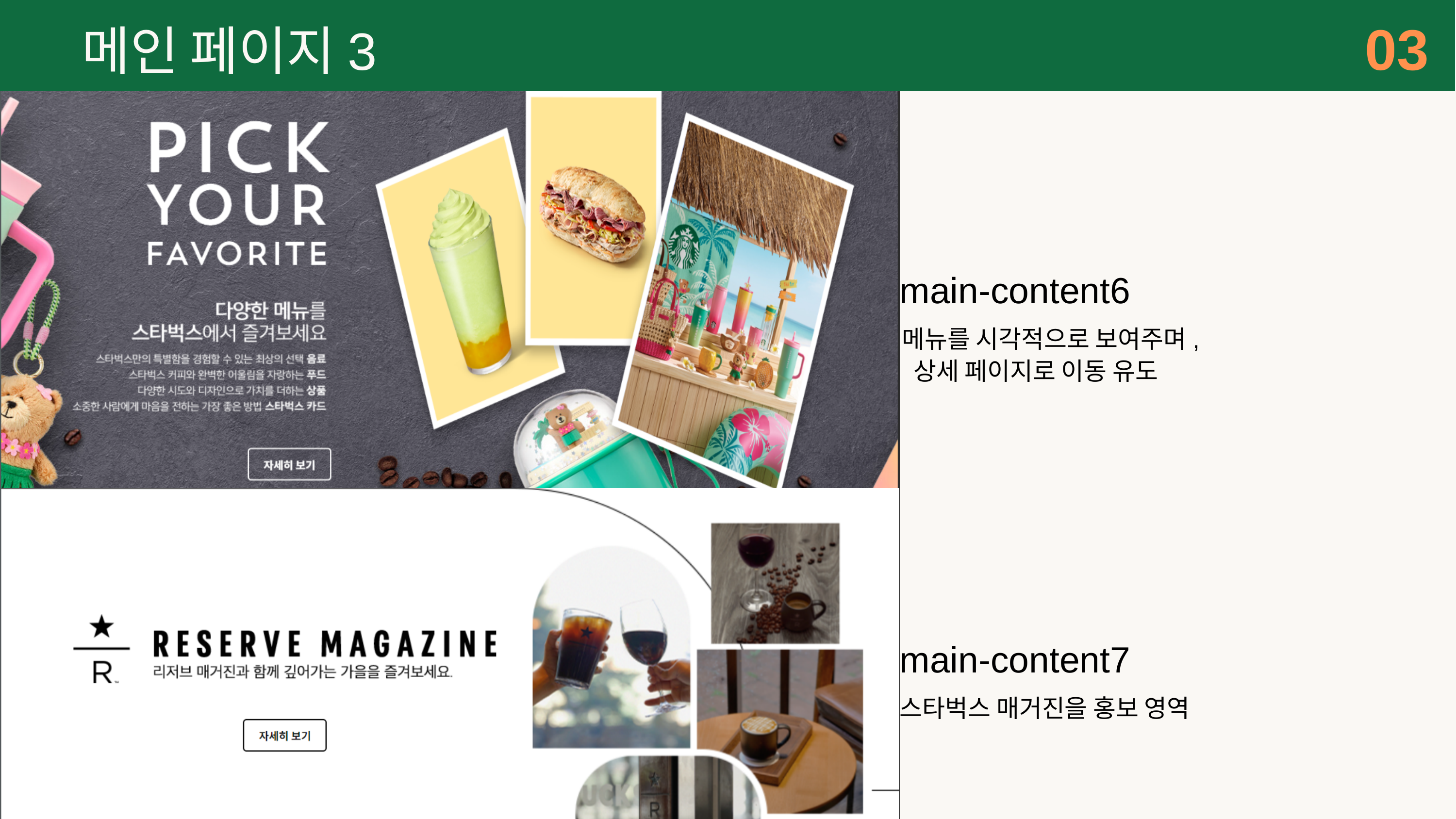

03
메인 페이지3

main-content6
메뉴를 시각적으로 보여주며,
 상세 페이지로 이동 유도

main-content7
스타벅스 매거진을 홍보 영역